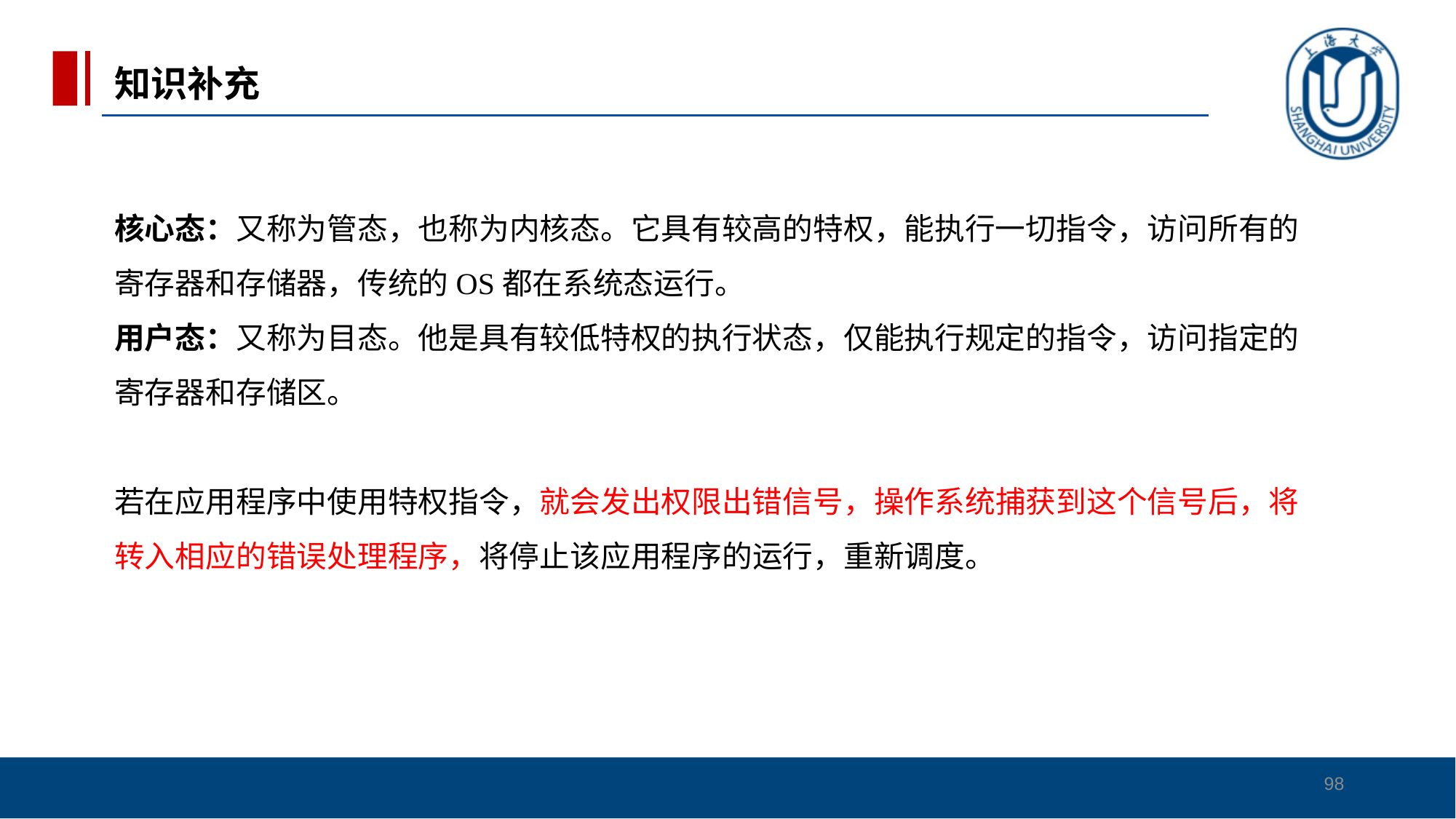

知识补充
核心态：又称为管态，也称为内核态。它具有较高的特权，能执行一切指令，访问所有的寄存器和存储器，传统的OS都在系统态运行。
用户态：又称为目态。他是具有较低特权的执行状态，仅能执行规定的指令，访问指定的寄存器和存储区。

若在应用程序中使用特权指令，就会发出权限出错信号，操作系统捕获到这个信号后，将转入相应的错误处理程序，将停止该应用程序的运行，重新调度。
98